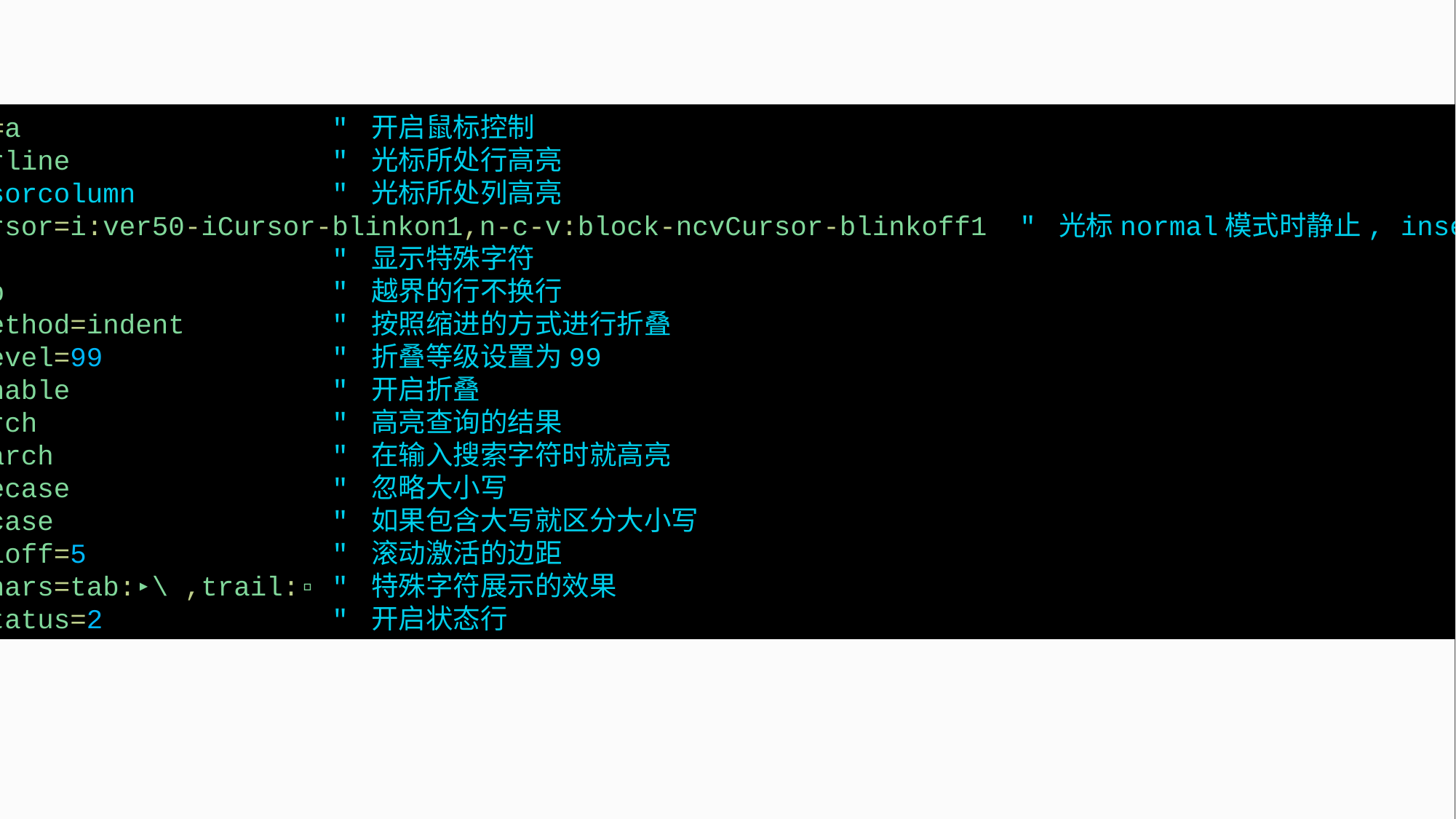

set mouse=a                   " 开启鼠标控制
set cursorline                " 光标所处行高亮
" set cursorcolumn            " 光标所处列高亮
set guicursor=i:ver50-iCursor-blinkon1,n-c-v:block-ncvCursor-blinkoff1  " 光标normal模式时静止, insert模式闪烁
set list                      " 显示特殊字符
set nowrap                    " 越界的行不换行
set foldmethod=indent         " 按照缩进的方式进行折叠
set foldlevel=99              " 折叠等级设置为99
set foldenable                " 开启折叠
set hlsearch                  " 高亮查询的结果
set incsearch                 " 在输入搜索字符时就高亮
set ignorecase                " 忽略大小写
set smartcase                 " 如果包含大写就区分大小写
set scrolloff=5               " 滚动激活的边距
set listchars=tab:▸\ ,trail:▫ " 特殊字符展示的效果
set laststatus=2              " 开启状态行